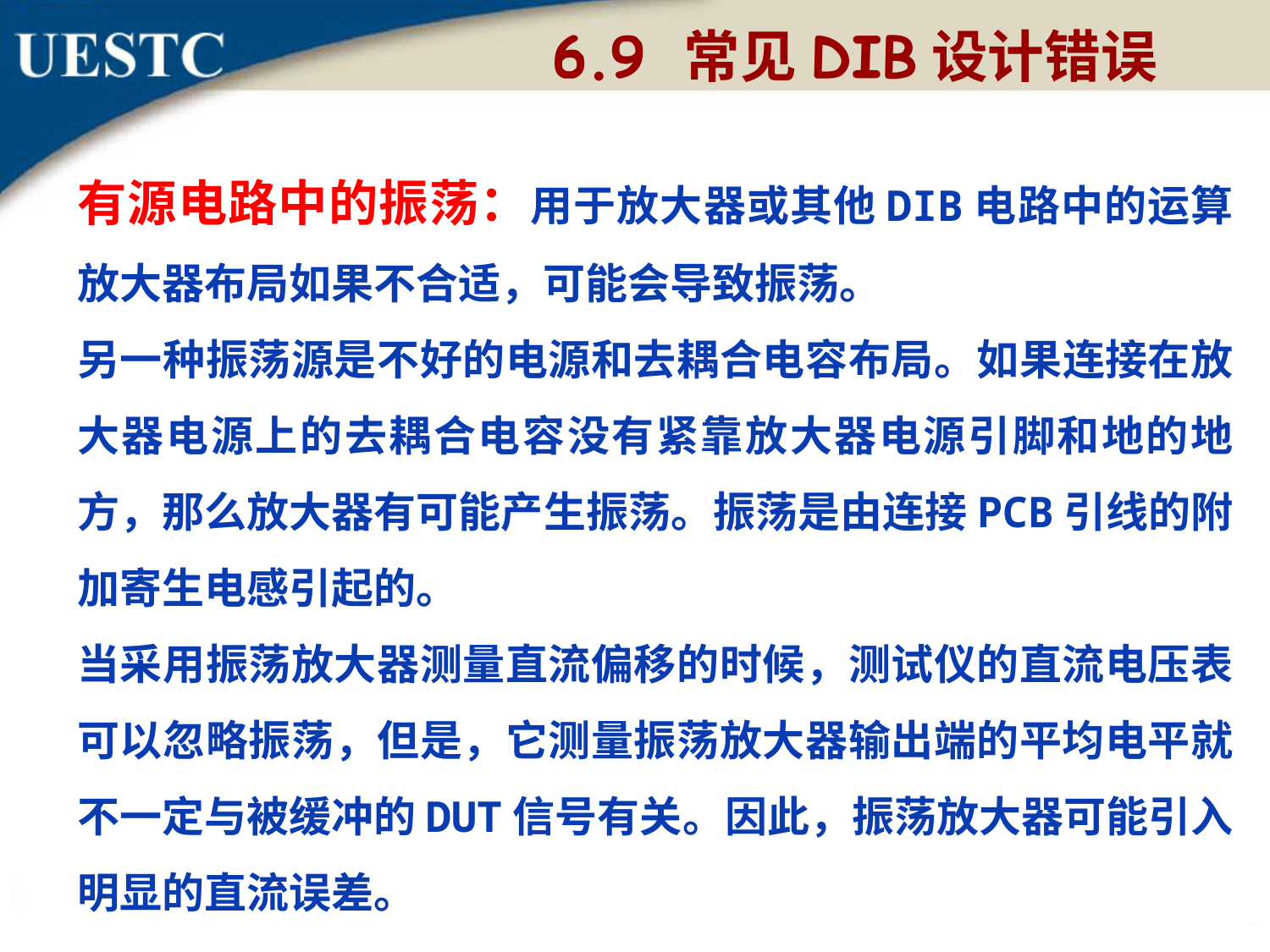

6.9 常见DIB设计错误
有源电路中的振荡：用于放大器或其他DIB电路中的运算放大器布局如果不合适，可能会导致振荡。
另一种振荡源是不好的电源和去耦合电容布局。如果连接在放大器电源上的去耦合电容没有紧靠放大器电源引脚和地的地方，那么放大器有可能产生振荡。振荡是由连接PCB引线的附加寄生电感引起的。
当采用振荡放大器测量直流偏移的时候，测试仪的直流电压表可以忽略振荡，但是，它测量振荡放大器输出端的平均电平就不一定与被缓冲的DUT信号有关。因此，振荡放大器可能引入明显的直流误差。